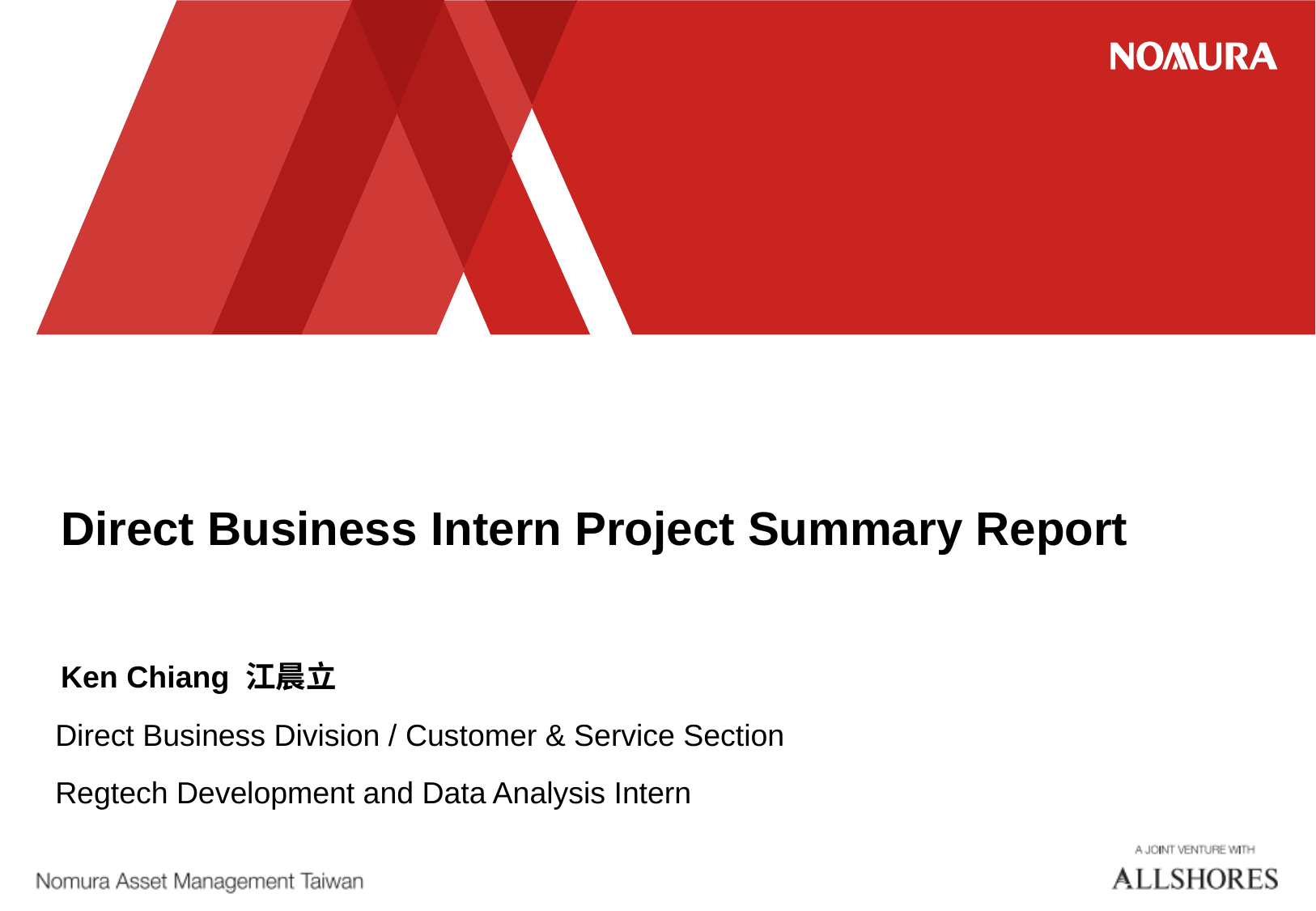

# Direct Business Intern Project Summary Report
Ken Chiang 江晨立
Direct Business Division / Customer & Service Section
Regtech Development and Data Analysis Intern